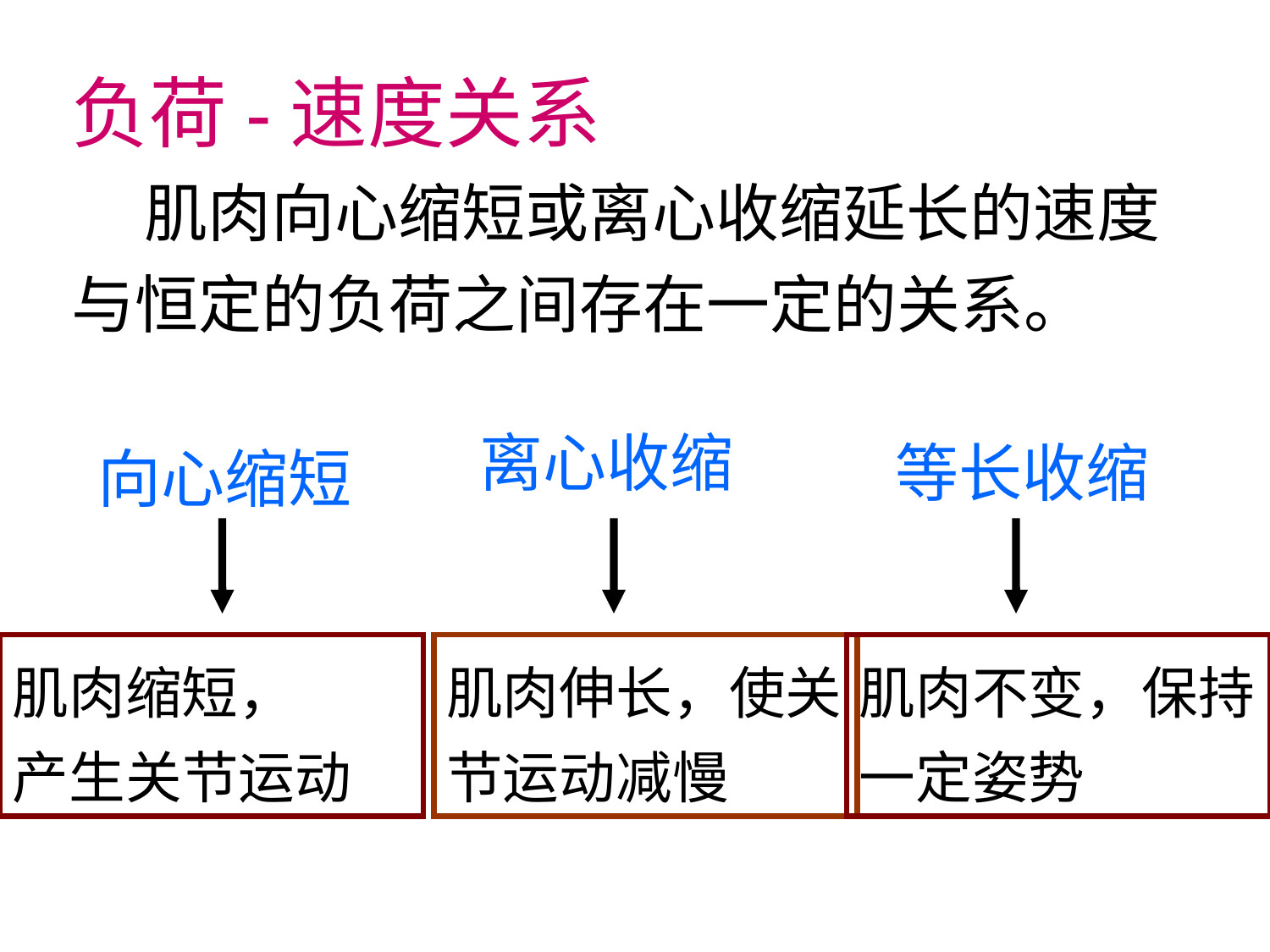

负荷-速度关系
    肌肉向心缩短或离心收缩延长的速度与恒定的负荷之间存在一定的关系。
向心缩短
离心收缩
等长收缩

肌肉缩短，
产生关节运动
肌肉伸长，使关节运动减慢
肌肉不变，保持一定姿势